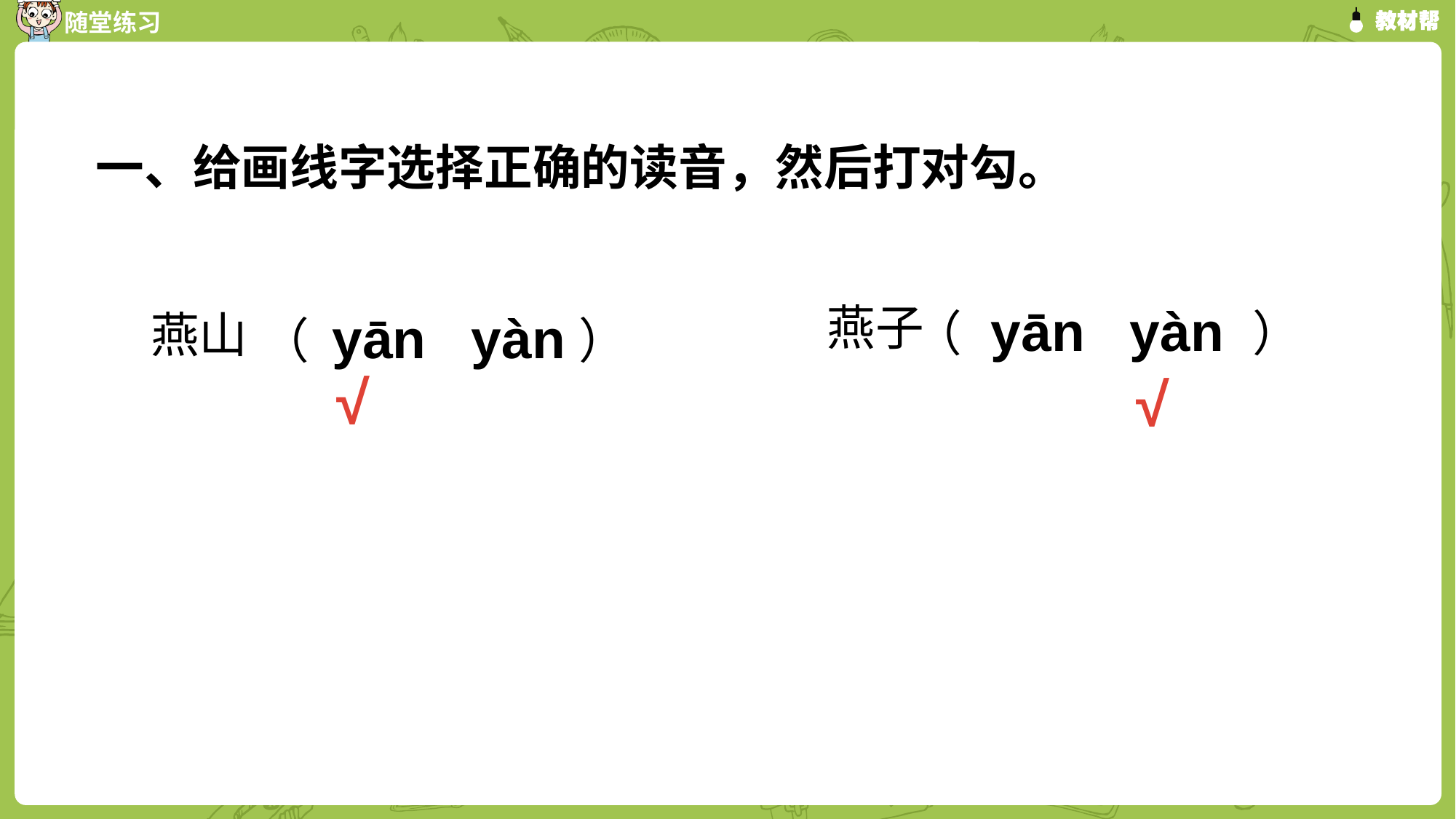

一、给画线字选择正确的读音，然后打对勾。
（ yān   yàn ）
燕子
燕山
（ yān   yàn）
√
√